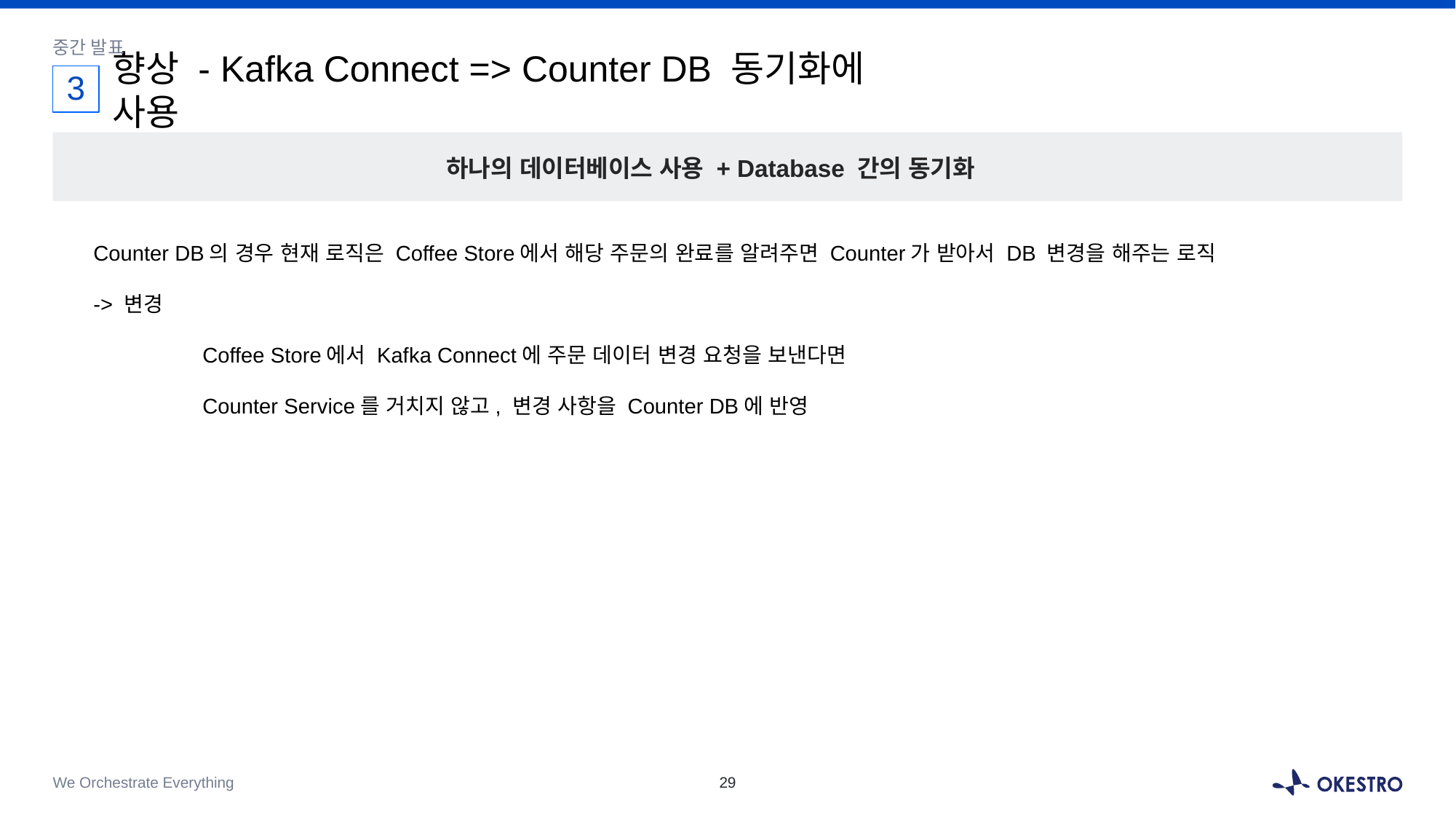

중간 발표
3
# 향상 - Kafka Connect => Counter DB 동기화에 사용
하나의 데이터베이스 사용 + Database 간의 동기화
Counter DB의 경우 현재 로직은 Coffee Store에서 해당 주문의 완료를 알려주면 Counter가 받아서 DB 변경을 해주는 로직

-> 변경
	Coffee Store에서 Kafka Connect에 주문 데이터 변경 요청을 보낸다면
	Counter Service를 거치지 않고, 변경 사항을 Counter DB에 반영